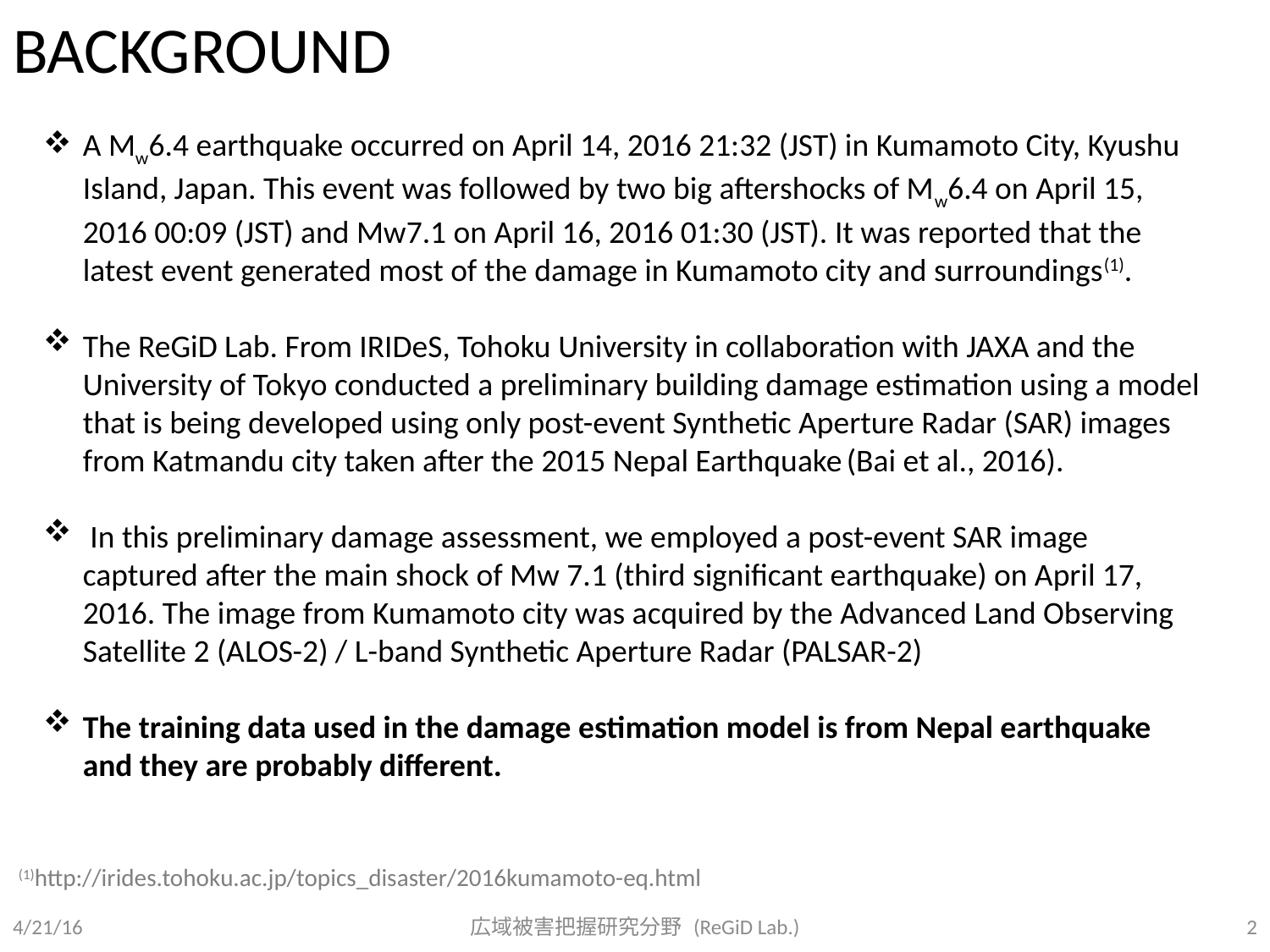

# BACKGROUND
A Mw6.4 earthquake occurred on April 14, 2016 21:32 (JST) in Kumamoto City, Kyushu Island, Japan. This event was followed by two big aftershocks of Mw6.4 on April 15, 2016 00:09 (JST) and Mw7.1 on April 16, 2016 01:30 (JST). It was reported that the latest event generated most of the damage in Kumamoto city and surroundings(1).

The ReGiD Lab. From IRIDeS, Tohoku University in collaboration with JAXA and the University of Tokyo conducted a preliminary building damage estimation using a model that is being developed using only post-event Synthetic Aperture Radar (SAR) images from Katmandu city taken after the 2015 Nepal Earthquake (Bai et al., 2016).

 In this preliminary damage assessment, we employed a post-event SAR image captured after the main shock of Mw 7.1 (third significant earthquake) on April 17, 2016. The image from Kumamoto city was acquired by the Advanced Land Observing Satellite 2 (ALOS-2) / L-band Synthetic Aperture Radar (PALSAR-2)

The training data used in the damage estimation model is from Nepal earthquake and they are probably different.
(1)http://irides.tohoku.ac.jp/topics_disaster/2016kumamoto-eq.html
4/21/16
広域被害把握研究分野 (ReGiD Lab.)
2